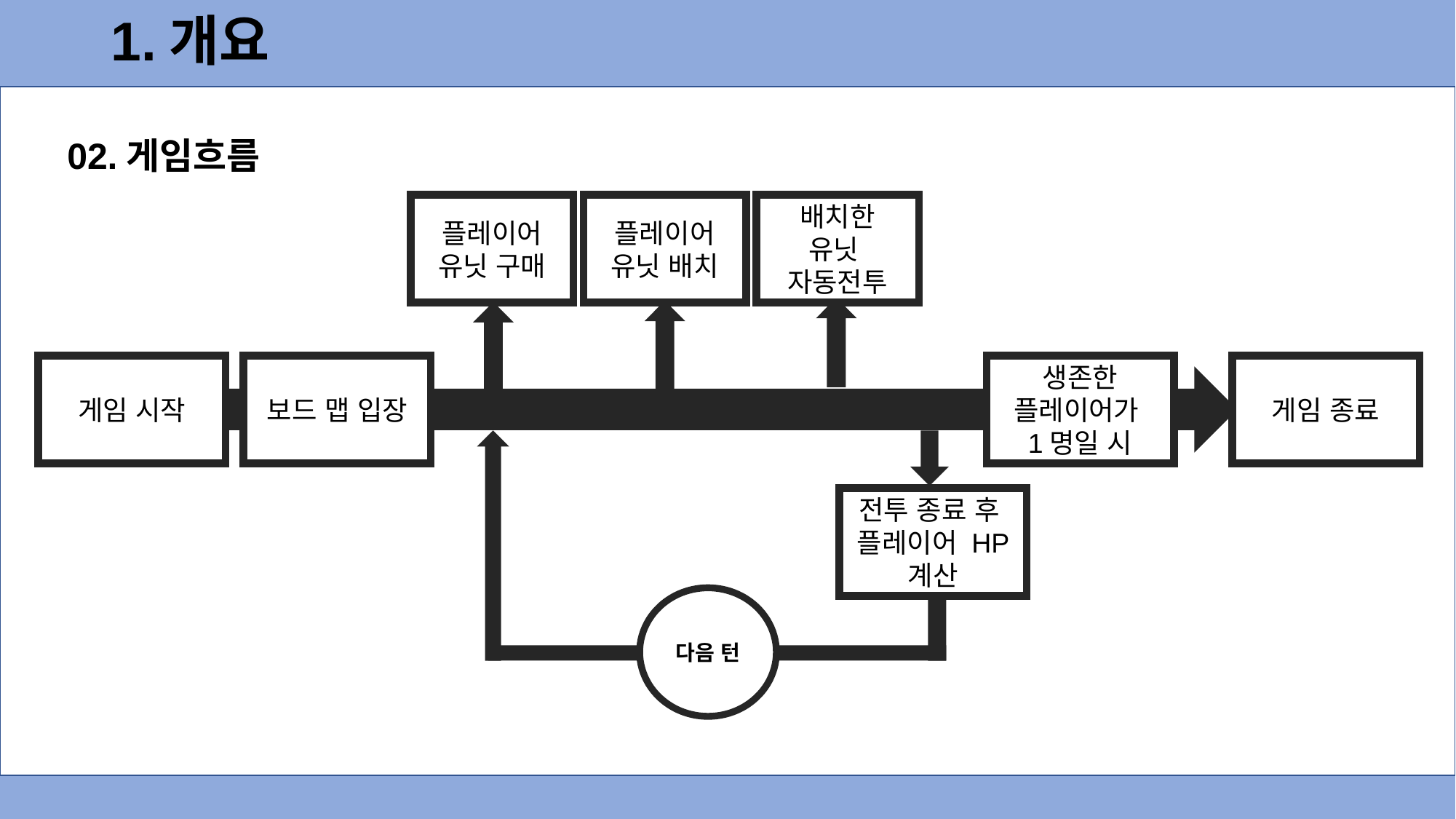

1.개요

02.게임흐름
플레이어 유닛 구매
배치한
유닛
자동전투
플레이어 유닛 배치

생존한
플레이어가
1명일 시
보드 맵 입장
게임 종료
게임 시작

전투 종료 후
플레이어 HP 계산
다음 턴